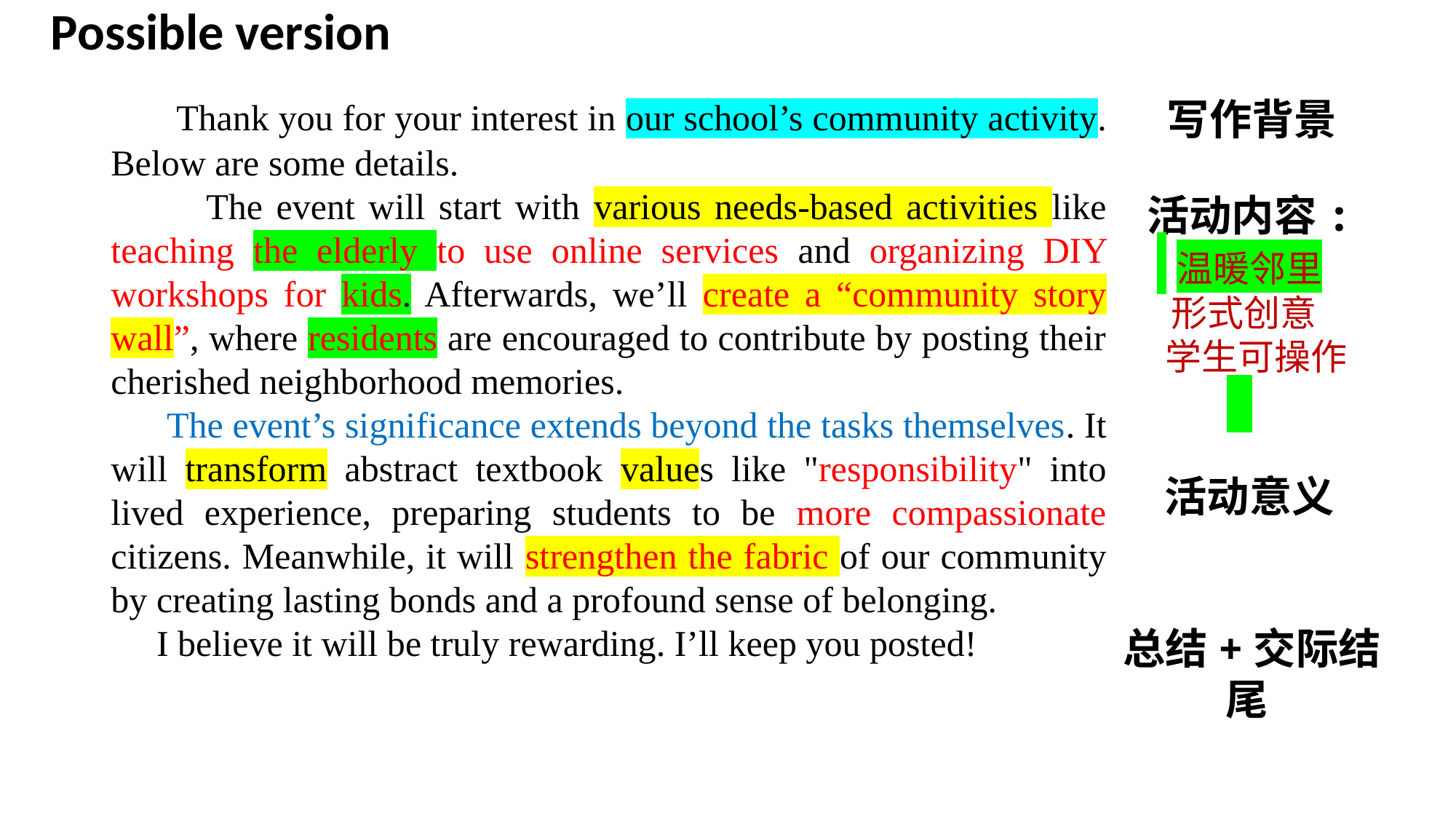

# Possible version
      Thank you for your interest in our school’s community activity. Below are some details.
       The event will start with various needs-based activities like teaching the elderly to use online services and organizing DIY workshops for kids. Afterwards, we’ll create a “community story wall”, where residents are encouraged to contribute by posting their cherished neighborhood memories.
      The event’s significance extends beyond the tasks themselves. It will transform abstract textbook values like "responsibility" into lived experience, preparing students to be more compassionate citizens. Meanwhile, it will strengthen the fabric of our community by creating lasting bonds and a profound sense of belonging.
     I believe it will be truly rewarding. I’ll keep you posted!
写作背景

 活动内容:
 温暖邻里
 形式创意
   学生可操作

  活动意义
总结+交际结尾